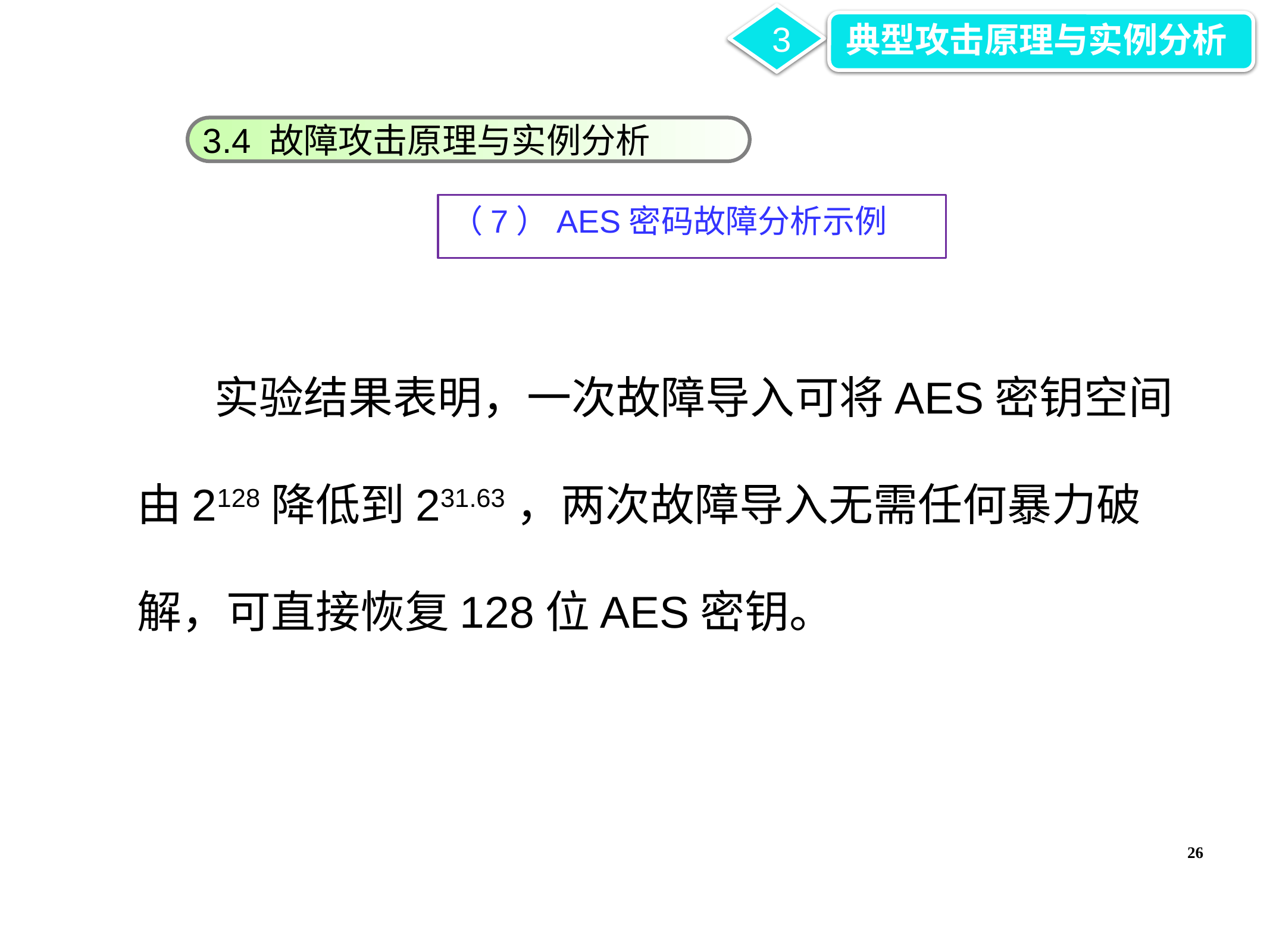

3
3

典型攻击原理与实例分析

典型攻击原理与实例分析
3.4 故障攻击原理与实例分析
（7）AES密码故障分析示例
     实验结果表明，一次故障导入可将AES密钥空间由2128降低到231.63，两次故障导入无需任何暴力破解，可直接恢复128位AES密钥。
26